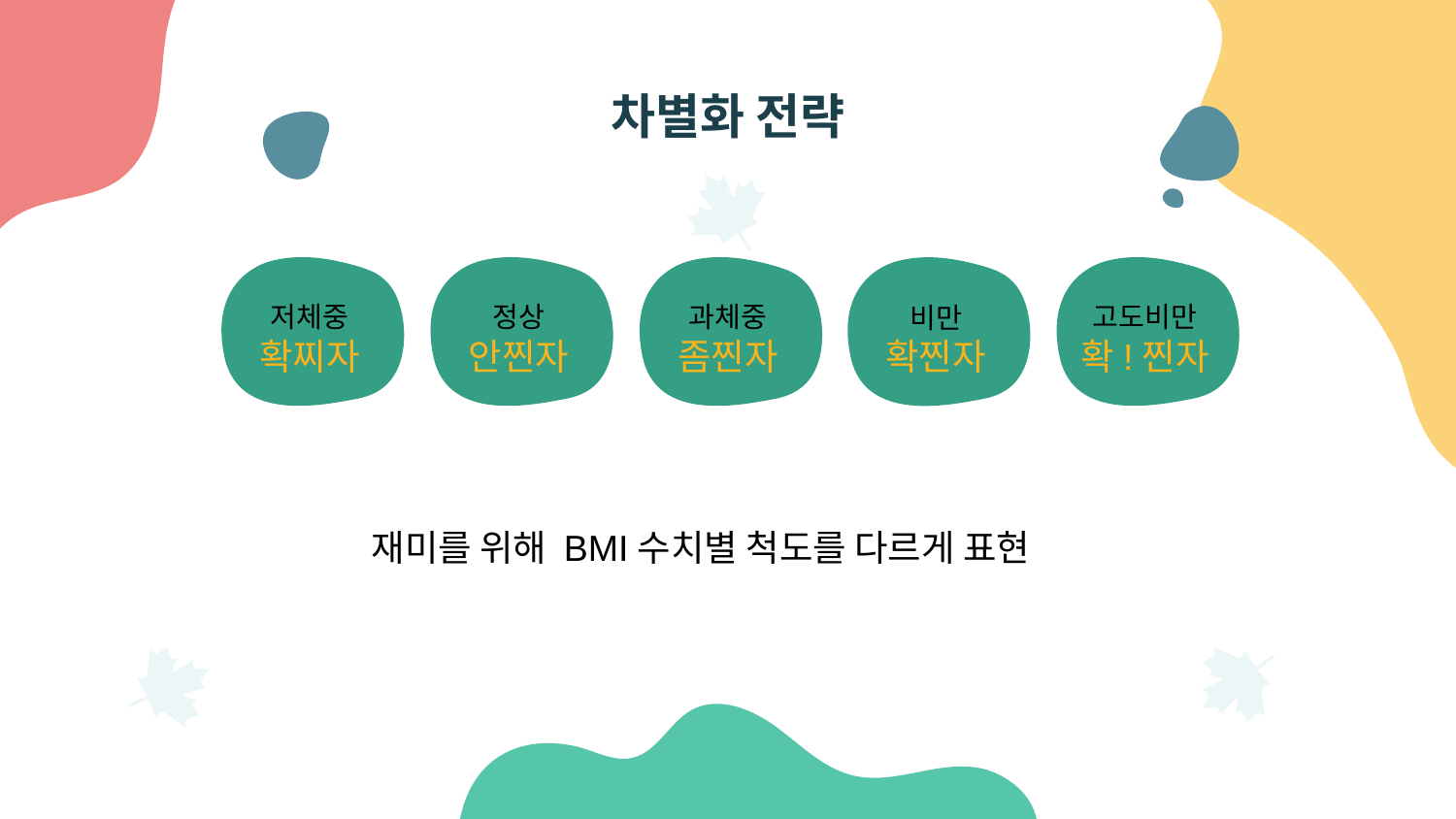

# 차별화 전략

저체중
확찌자
정상
안찐자
과체중
좀찐자
고도비만
확!찐자
비만
확찐자
재미를 위해 BMI수치별 척도를 다르게 표현